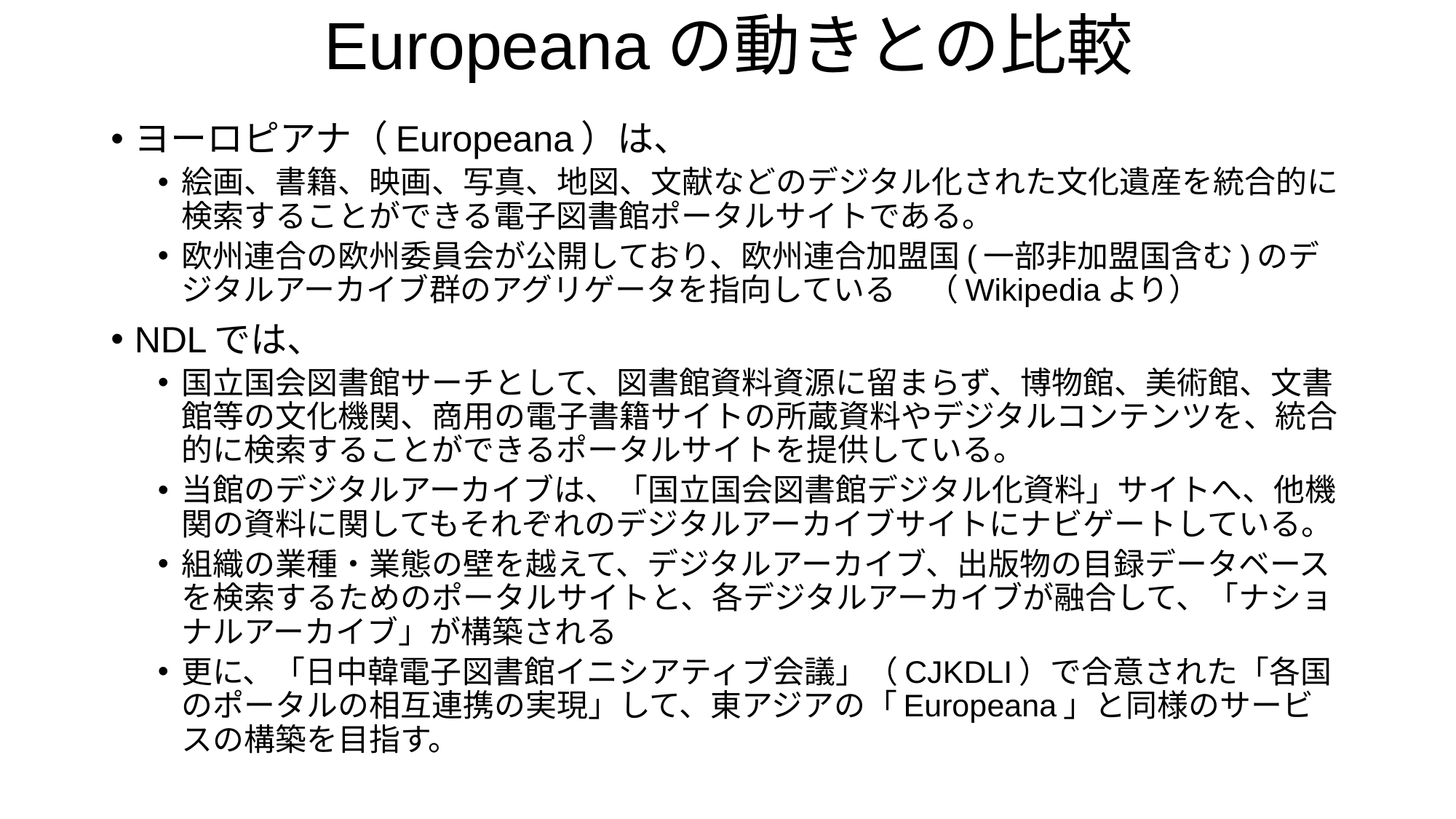

# Europeanaの動きとの比較
ヨーロピアナ（Europeana）は、
絵画、書籍、映画、写真、地図、文献などのデジタル化された文化遺産を統合的に検索することができる電子図書館ポータルサイトである。
欧州連合の欧州委員会が公開しており、欧州連合加盟国(一部非加盟国含む)のデジタルアーカイブ群のアグリゲータを指向している　（Wikipediaより）
NDLでは、
国立国会図書館サーチとして、図書館資料資源に留まらず、博物館、美術館、文書館等の文化機関、商用の電子書籍サイトの所蔵資料やデジタルコンテンツを、統合的に検索することができるポータルサイトを提供している。
当館のデジタルアーカイブは、「国立国会図書館デジタル化資料」サイトへ、他機関の資料に関してもそれぞれのデジタルアーカイブサイトにナビゲートしている。
組織の業種・業態の壁を越えて、デジタルアーカイブ、出版物の目録データベースを検索するためのポータルサイトと、各デジタルアーカイブが融合して、「ナショナルアーカイブ」が構築される
更に、「日中韓電子図書館イニシアティブ会議」（CJKDLI）で合意された「各国のポータルの相互連携の実現」して、東アジアの「Europeana」と同様のサービスの構築を目指す。